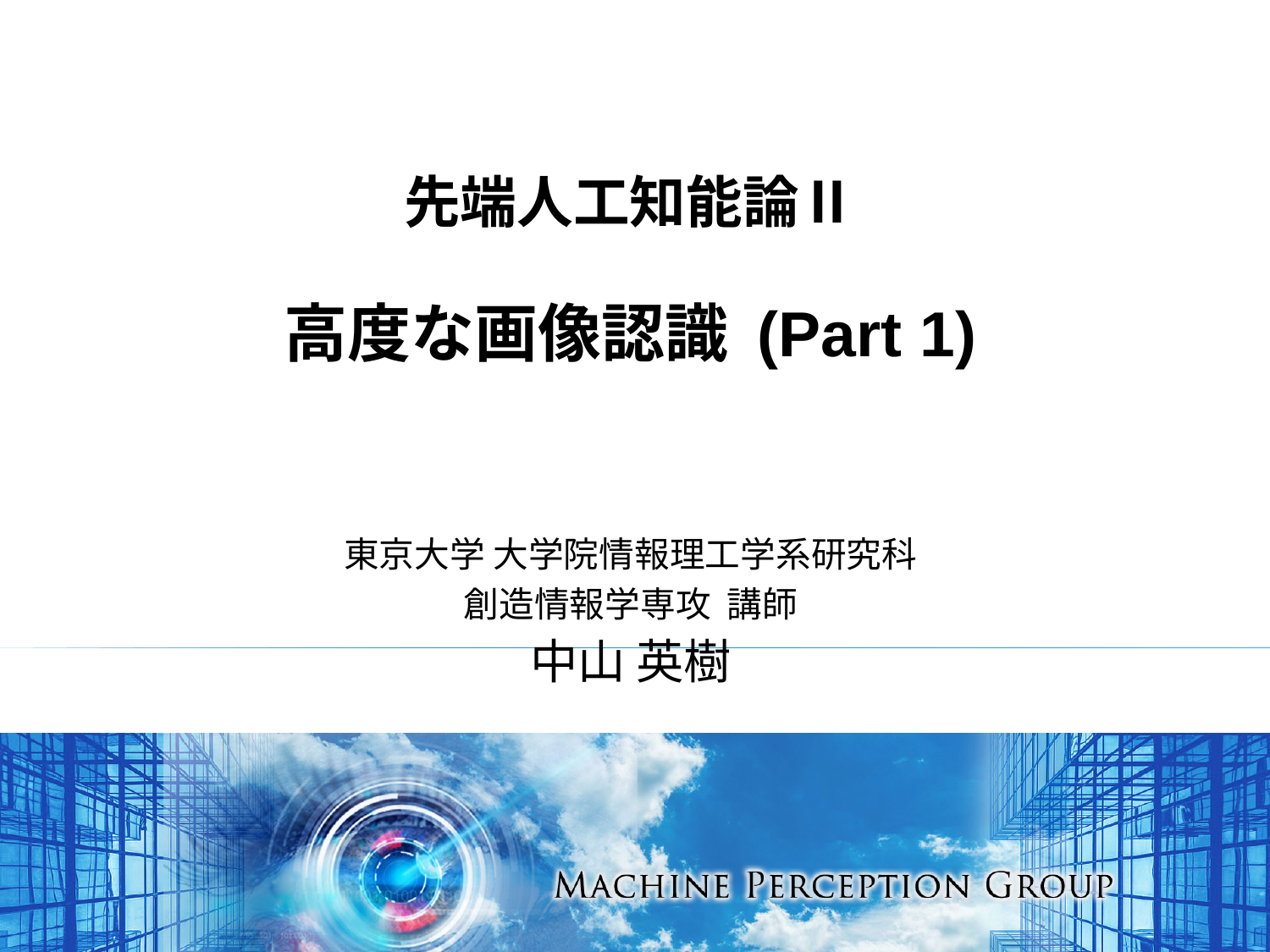

# 先端人工知能論Ⅱ 高度な画像認識 (Part 1)
東京大学 大学院情報理工学系研究科
創造情報学専攻  講師
中山 英樹